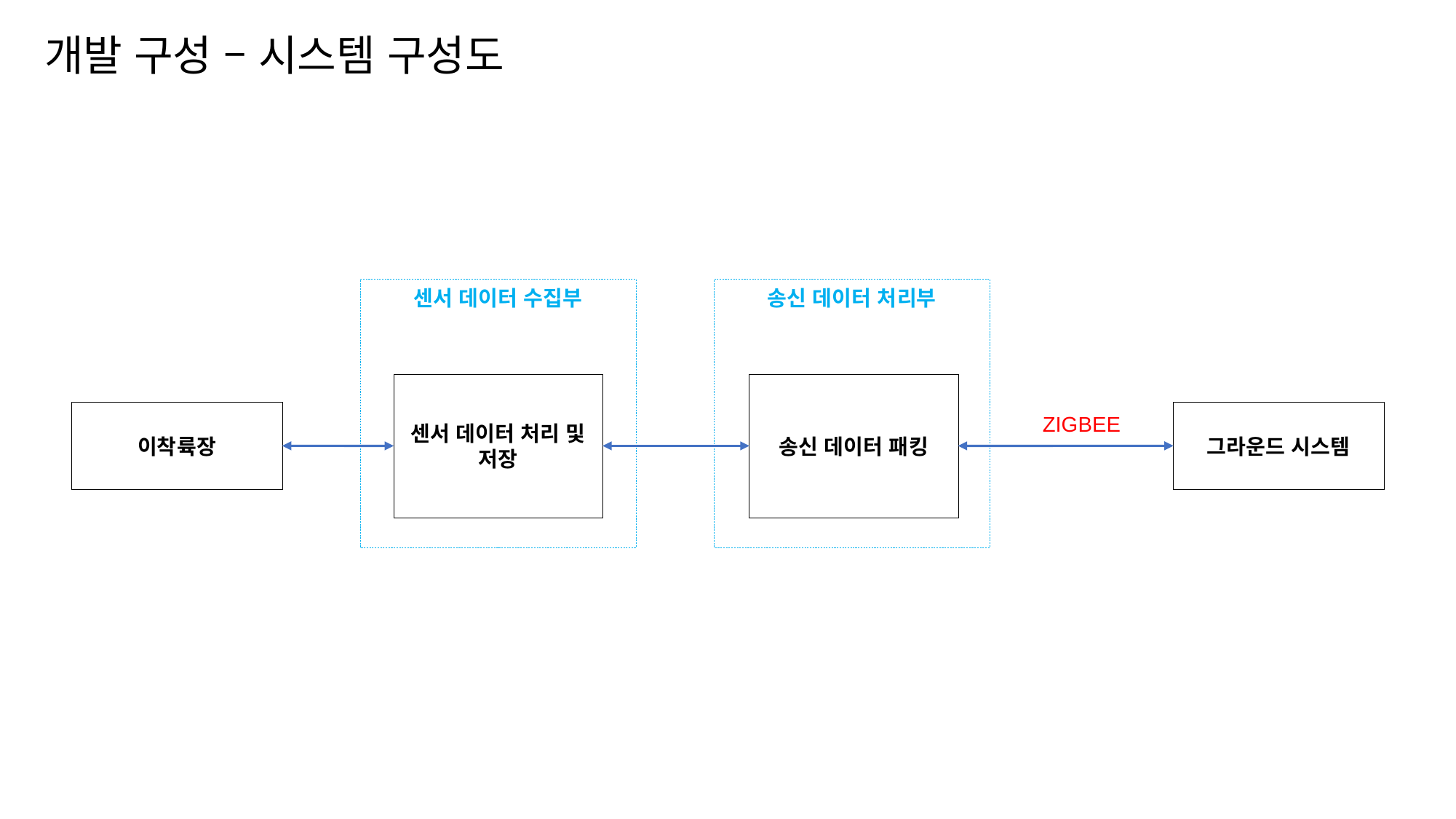

# 개발 구성 – 시스템 구성도
센서 데이터 수집부
센서 데이터 처리 및 저장
송신 데이터 처리부
송신 데이터 패킹
이착륙장
그라운드 시스템
ZIGBEE